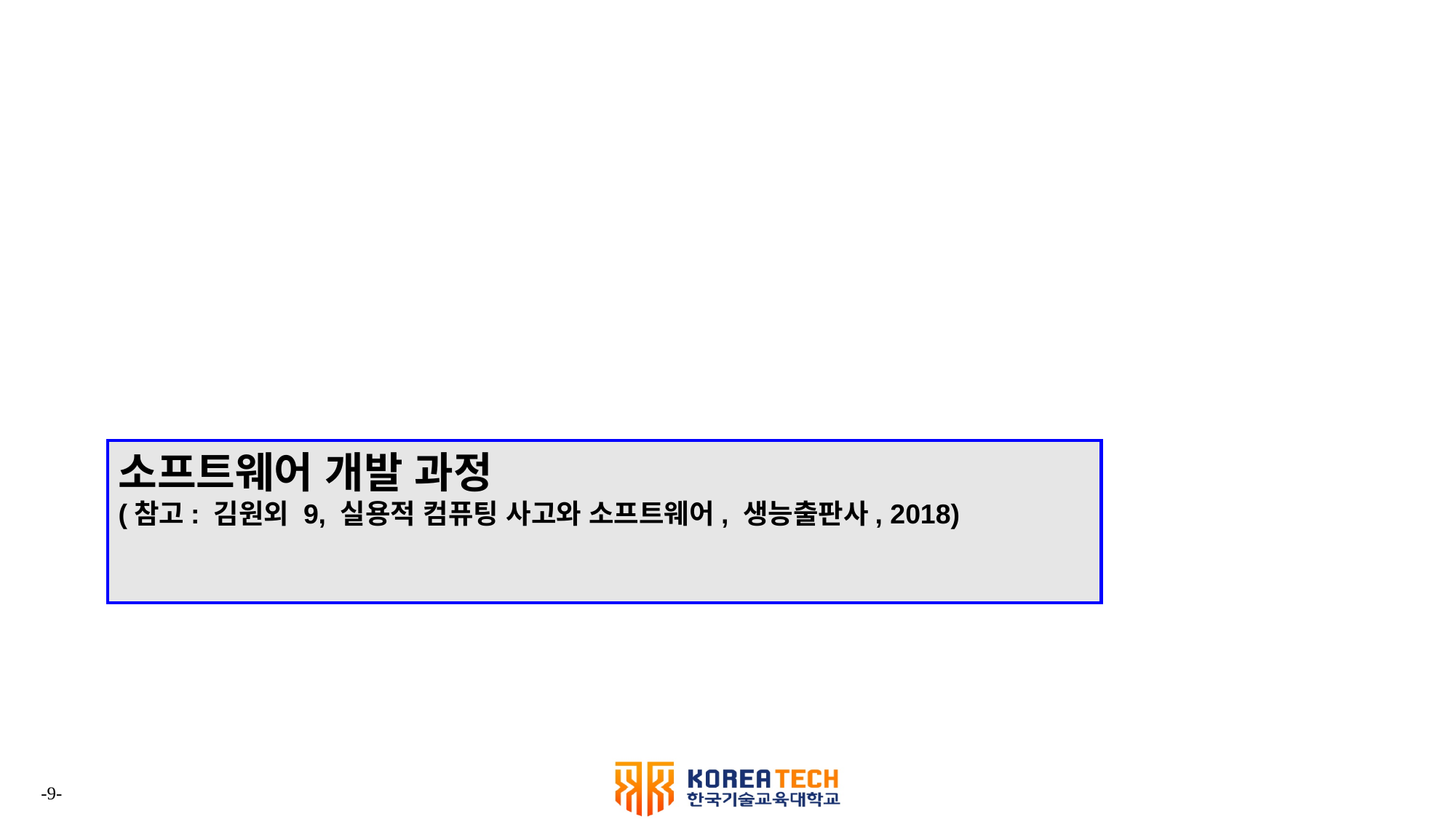

-9-

# 소프트웨어 개발 과정 (참고: 김원외 9, 실용적 컴퓨팅 사고와 소프트웨어, 생능출판사, 2018)